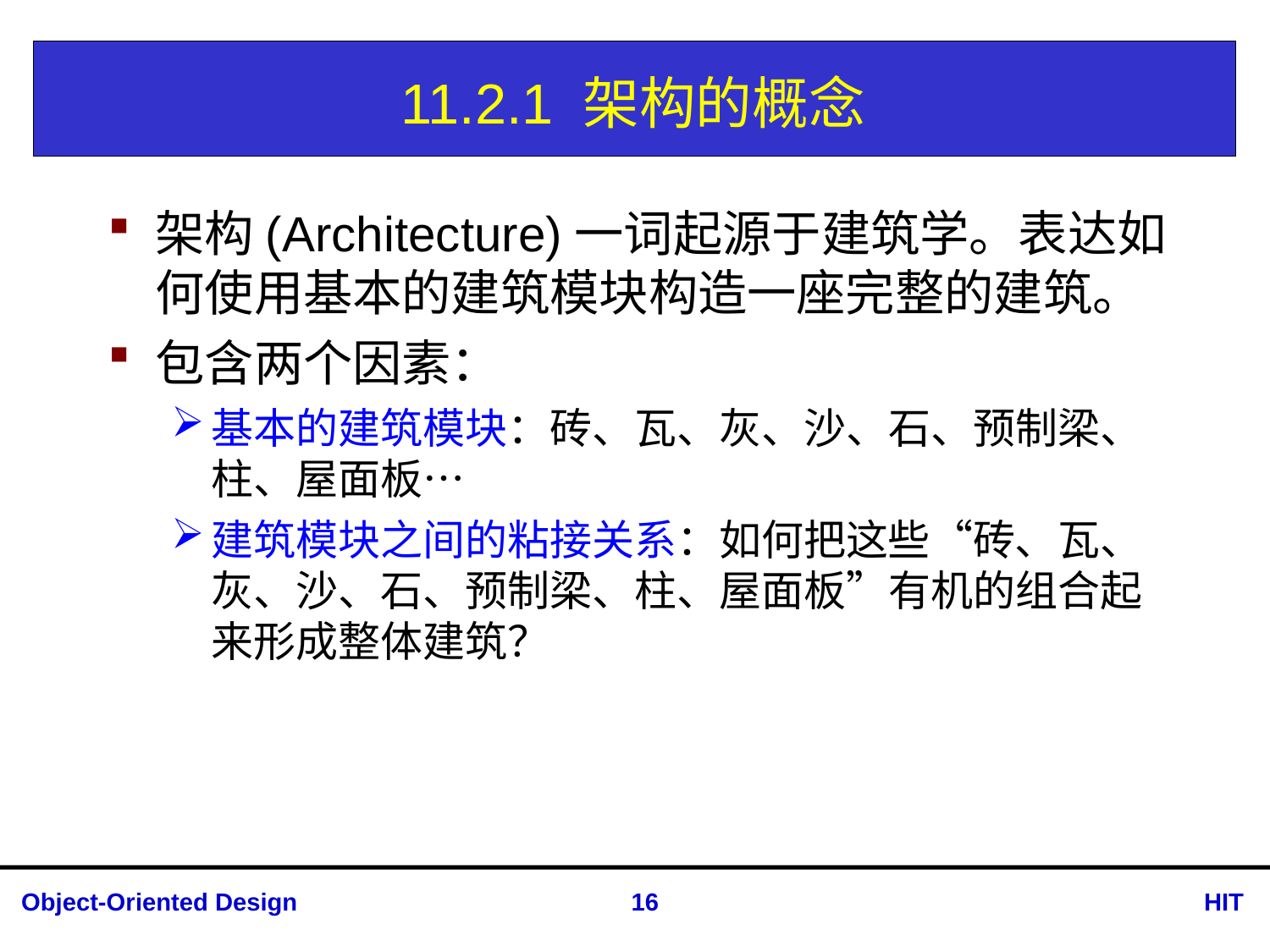

# 11.2.1 架构的概念
架构(Architecture)一词起源于建筑学。表达如何使用基本的建筑模块构造一座完整的建筑。
包含两个因素：
基本的建筑模块：砖、瓦、灰、沙、石、预制梁、柱、屋面板…
建筑模块之间的粘接关系：如何把这些“砖、瓦、灰、沙、石、预制梁、柱、屋面板”有机的组合起来形成整体建筑？